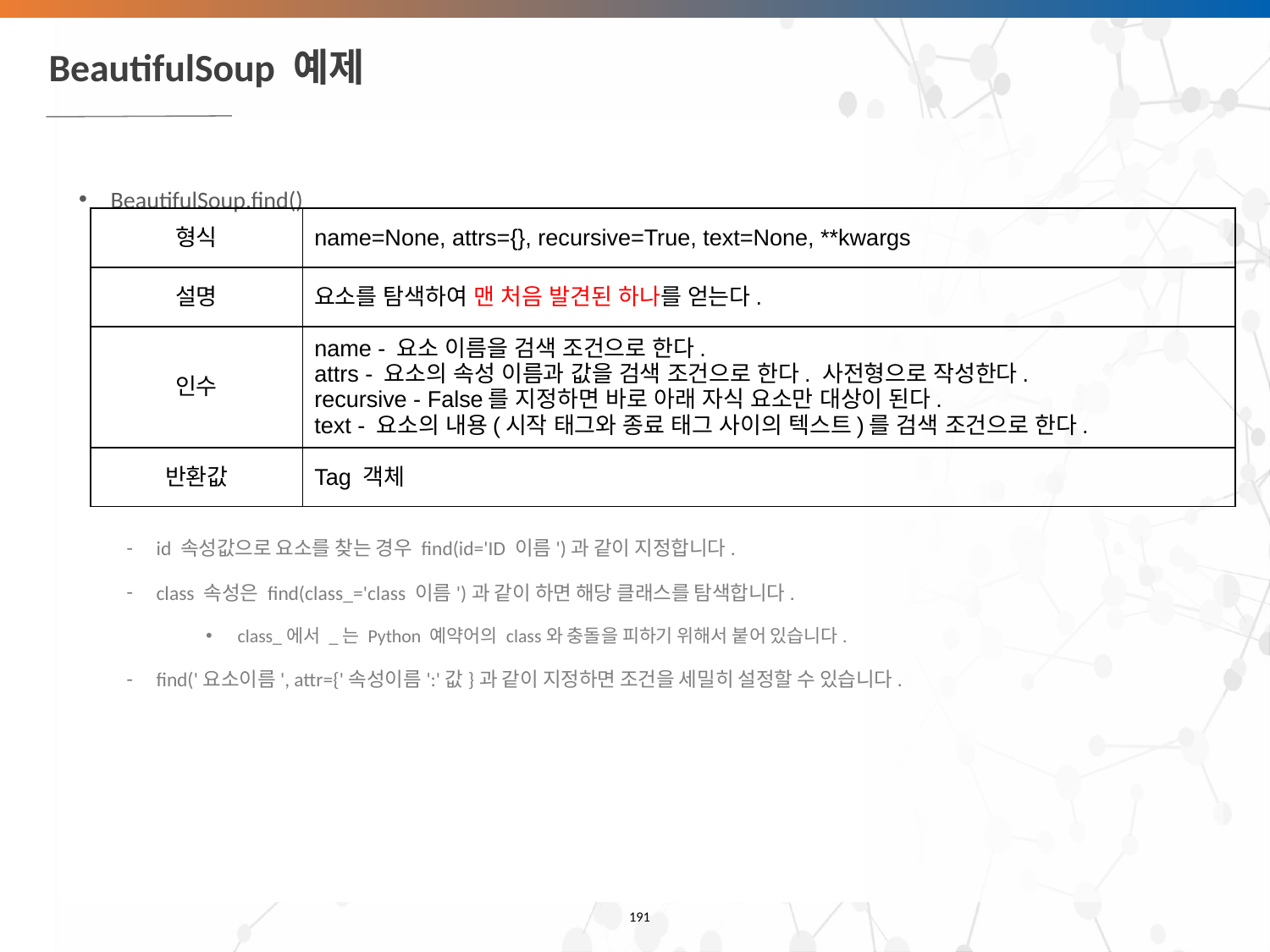

# BeautifulSoup 예제
BeautifulSoup.find()

id 속성값으로 요소를 찾는 경우 find(id='ID 이름')과 같이 지정합니다.
class 속성은 find(class_='class 이름')과 같이 하면 해당 클래스를 탐색합니다.
class_에서 _는 Python 예약어의 class와 충돌을 피하기 위해서 붙어 있습니다.
find('요소이름', attr={'속성이름':'값}과 같이 지정하면 조건을 세밀히 설정할 수 있습니다.
| 형식 | name=None, attrs={}, recursive=True, text=None, \*\*kwargs |
| --- | --- |
| 설명 | 요소를 탐색하여 맨 처음 발견된 하나를 얻는다. |
| 인수 | name - 요소 이름을 검색 조건으로 한다. attrs - 요소의 속성 이름과 값을 검색 조건으로 한다. 사전형으로 작성한다. recursive - False를 지정하면 바로 아래 자식 요소만 대상이 된다. text - 요소의 내용(시작 태그와 종료 태그 사이의 텍스트)를 검색 조건으로 한다. |
| 반환값 | Tag 객체 |
191